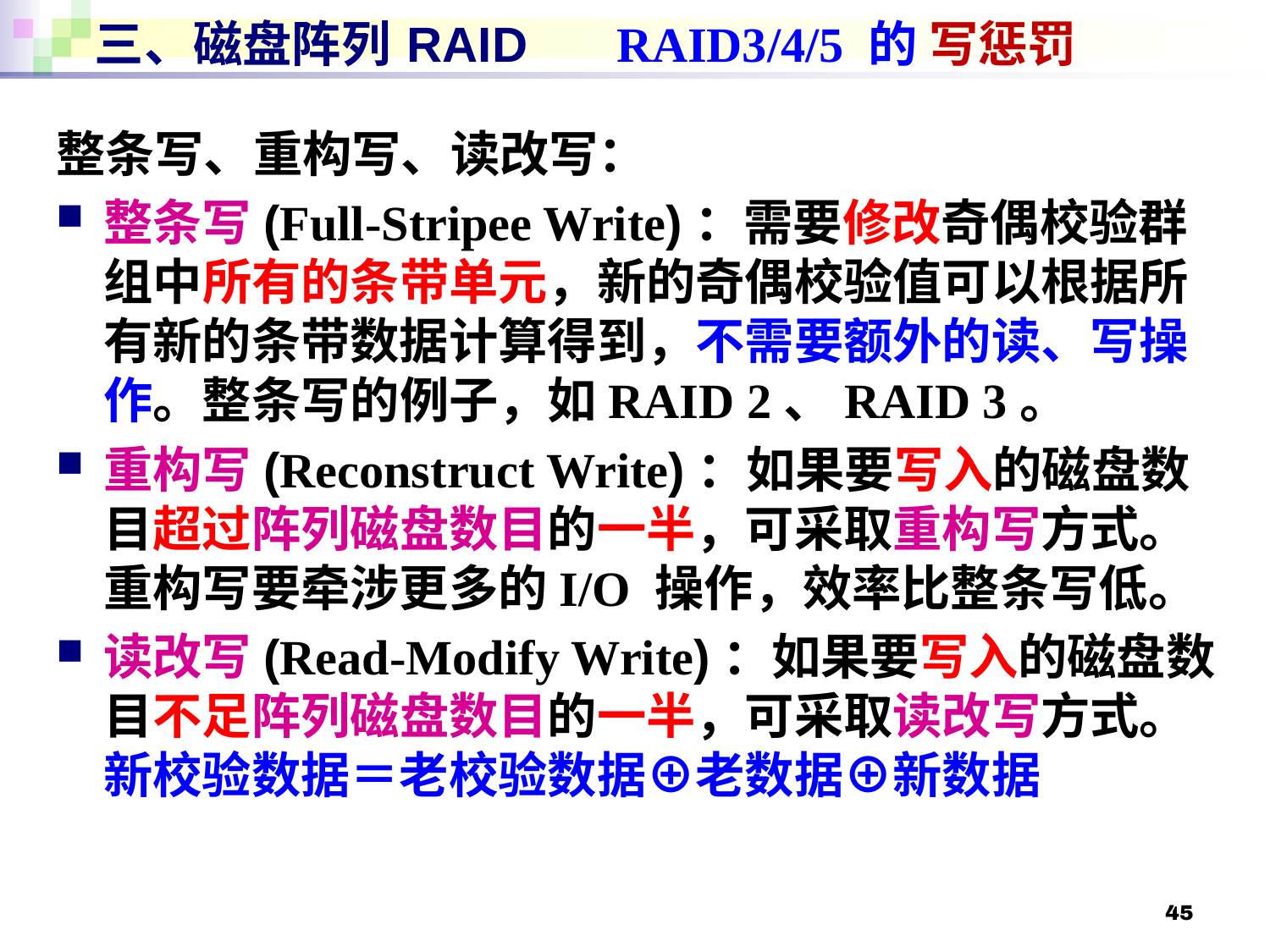

# 三、磁盘阵列 RAID
RAID3/4/5 的 写惩罚
整条写、重构写、读改写：
整条写(Full-Stripee Write)：需要修改奇偶校验群组中所有的条带单元，新的奇偶校验值可以根据所有新的条带数据计算得到，不需要额外的读、写操作。整条写的例子，如RAID 2、RAID 3。
重构写(Reconstruct Write)：如果要写入的磁盘数目超过阵列磁盘数目的一半，可采取重构写方式。重构写要牵涉更多的I/O 操作，效率比整条写低。
读改写(Read-Modify Write)：如果要写入的磁盘数目不足阵列磁盘数目的一半，可采取读改写方式。
新校验数据＝老校验数据⊕老数据⊕新数据
45